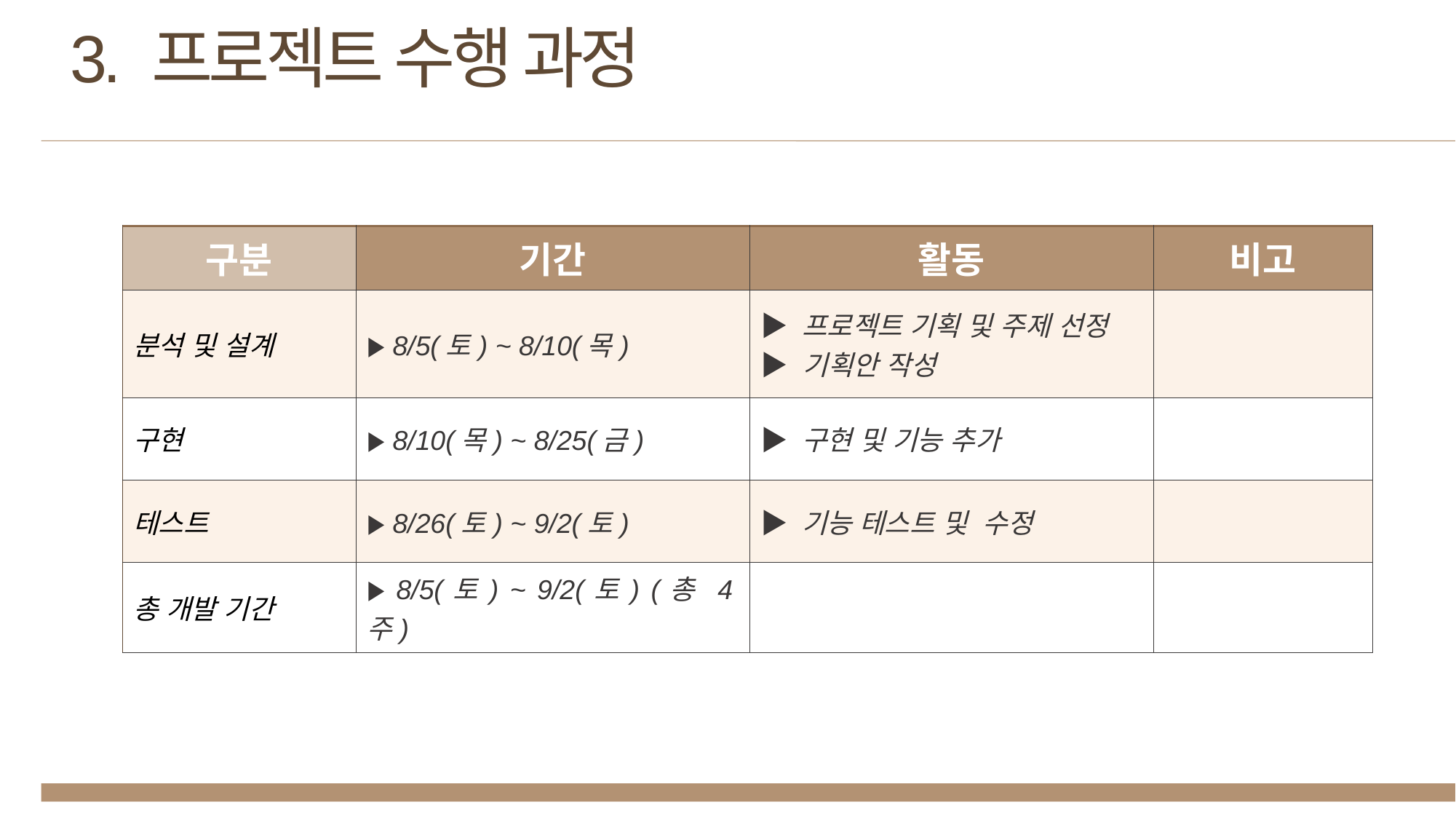

3. 프로젝트 수행 과정
| 구분 | 기간 | 활동 | 비고 |
| --- | --- | --- | --- |
| 분석 및 설계 | ▶ 8/5(토) ~ 8/10(목) | ▶ 프로젝트 기획 및 주제 선정 ▶ 기획안 작성 |  |
| 구현 | ▶ 8/10(목) ~ 8/25(금) | ▶ 구현 및 기능 추가 |  |
| 테스트 | ▶ 8/26(토) ~ 9/2(토) | ▶ 기능 테스트 및 수정 |  |
| 총 개발 기간 | ▶ 8/5(토) ~ 9/2(토) (총 4주) |  |  |